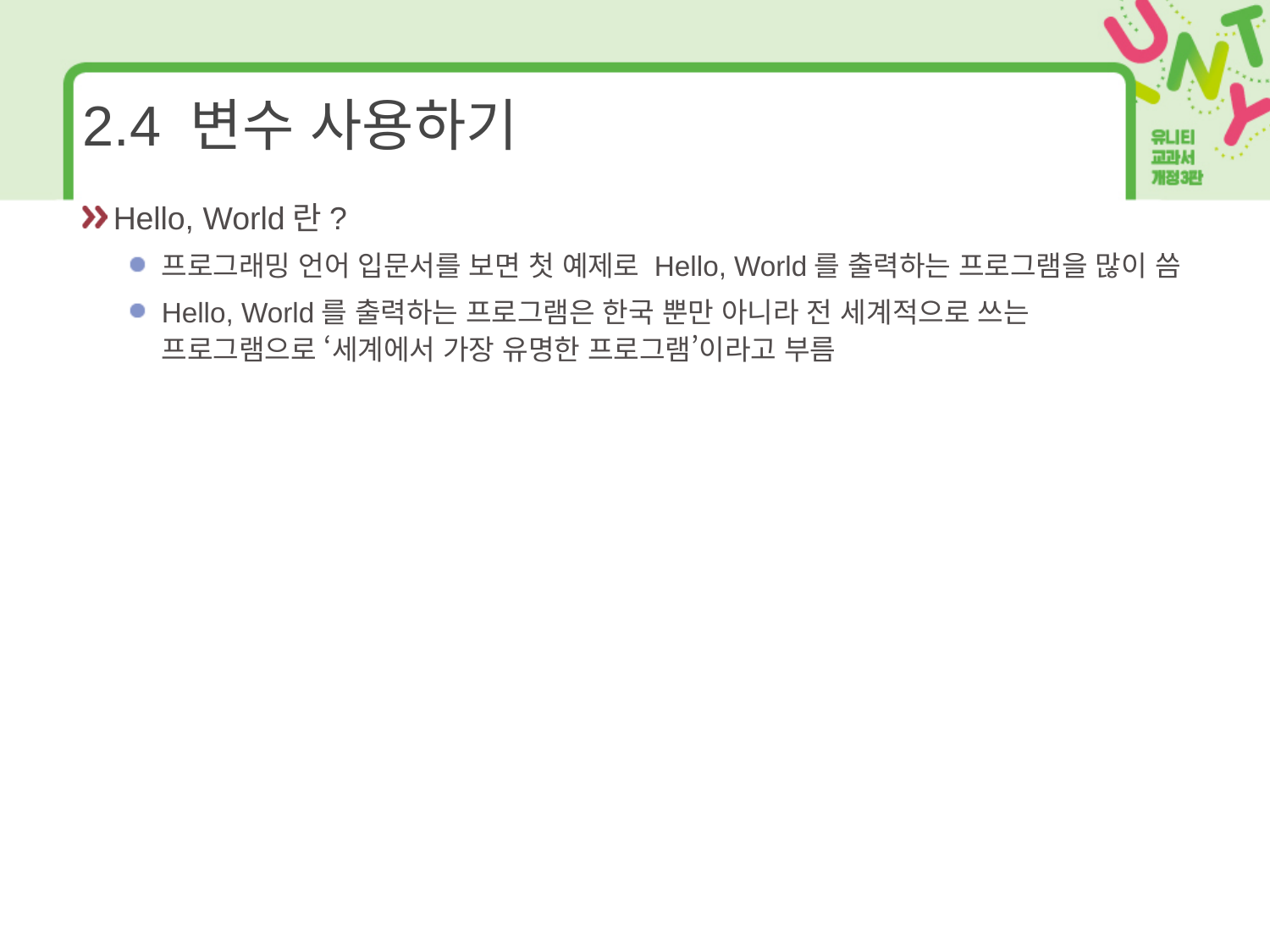

# 2.4 변수 사용하기
Hello, World란?
프로그래밍 언어 입문서를 보면 첫 예제로 Hello, World를 출력하는 프로그램을 많이 씀
Hello, World를 출력하는 프로그램은 한국 뿐만 아니라 전 세계적으로 쓰는 프로그램으로 ‘세계에서 가장 유명한 프로그램’이라고 부름